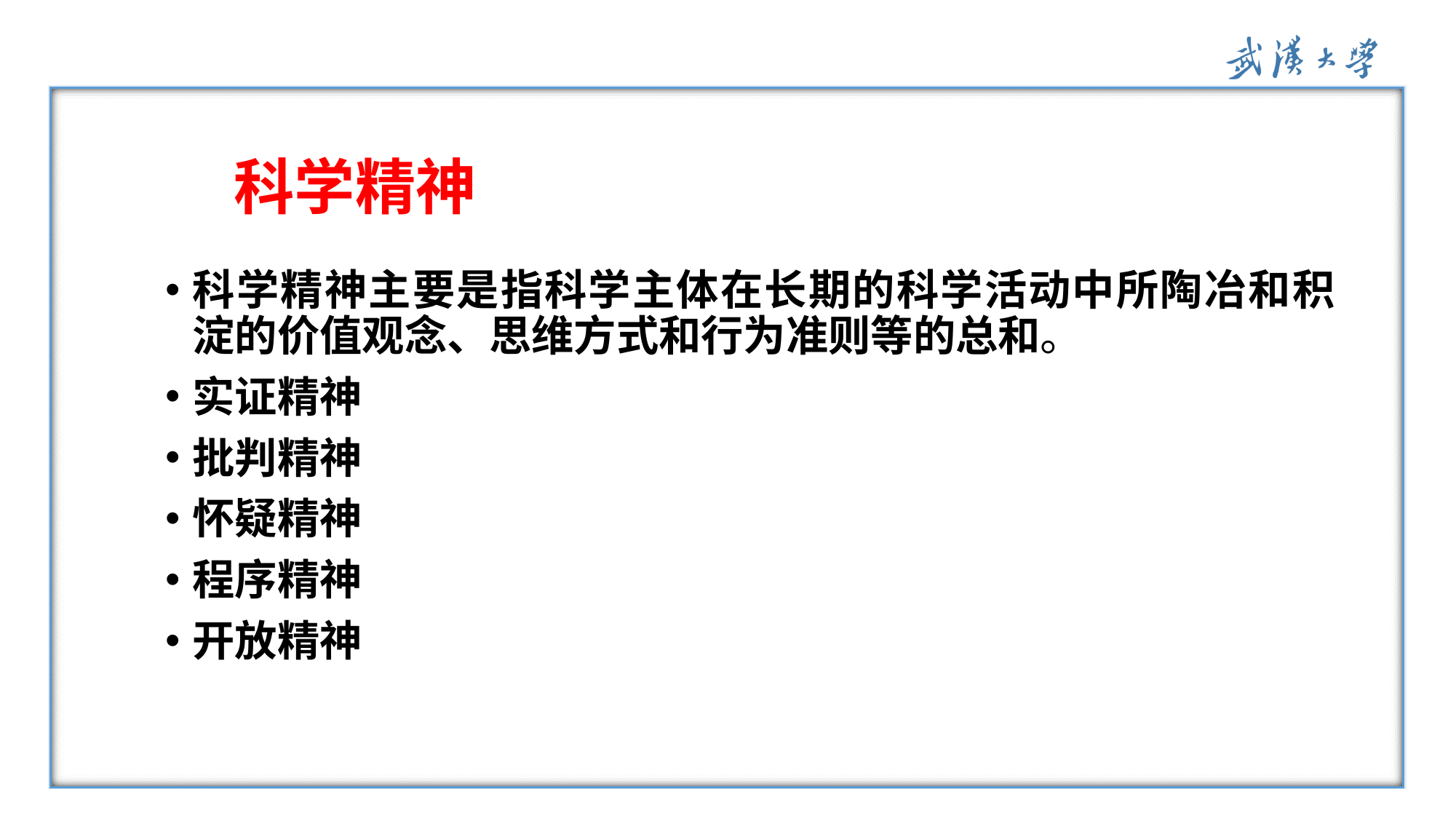

# 科学精神
科学精神主要是指科学主体在长期的科学活动中所陶冶和积淀的价值观念、思维方式和行为准则等的总和。
实证精神
批判精神
怀疑精神
程序精神
开放精神